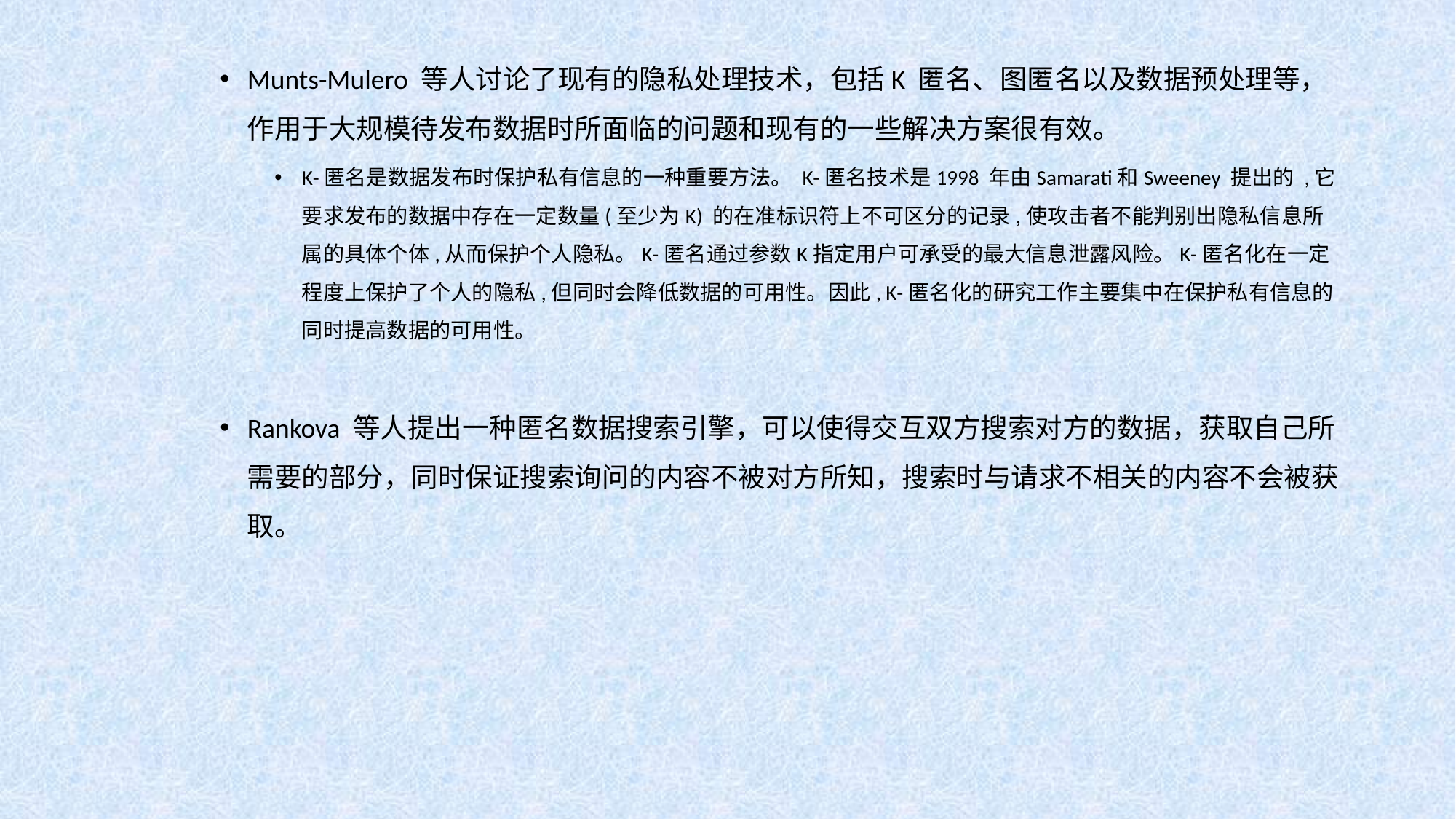

Munts-Mulero 等人讨论了现有的隐私处理技术，包括K 匿名、图匿名以及数据预处理等，作用于大规模待发布数据时所面临的问题和现有的一些解决方案很有效。
K-匿名是数据发布时保护私有信息的一种重要方法。 K-匿名技术是1998 年由Samarati和Sweeney 提出的 ,它要求发布的数据中存在一定数量(至少为K) 的在准标识符上不可区分的记录,使攻击者不能判别出隐私信息所属的具体个体,从而保护个人隐私。K-匿名通过参数K指定用户可承受的最大信息泄露风险。K-匿名化在一定程度上保护了个人的隐私,但同时会降低数据的可用性。因此, K-匿名化的研究工作主要集中在保护私有信息的同时提高数据的可用性。

Rankova 等人提出一种匿名数据搜索引擎，可以使得交互双方搜索对方的数据，获取自己所需要的部分，同时保证搜索询问的内容不被对方所知，搜索时与请求不相关的内容不会被获取。